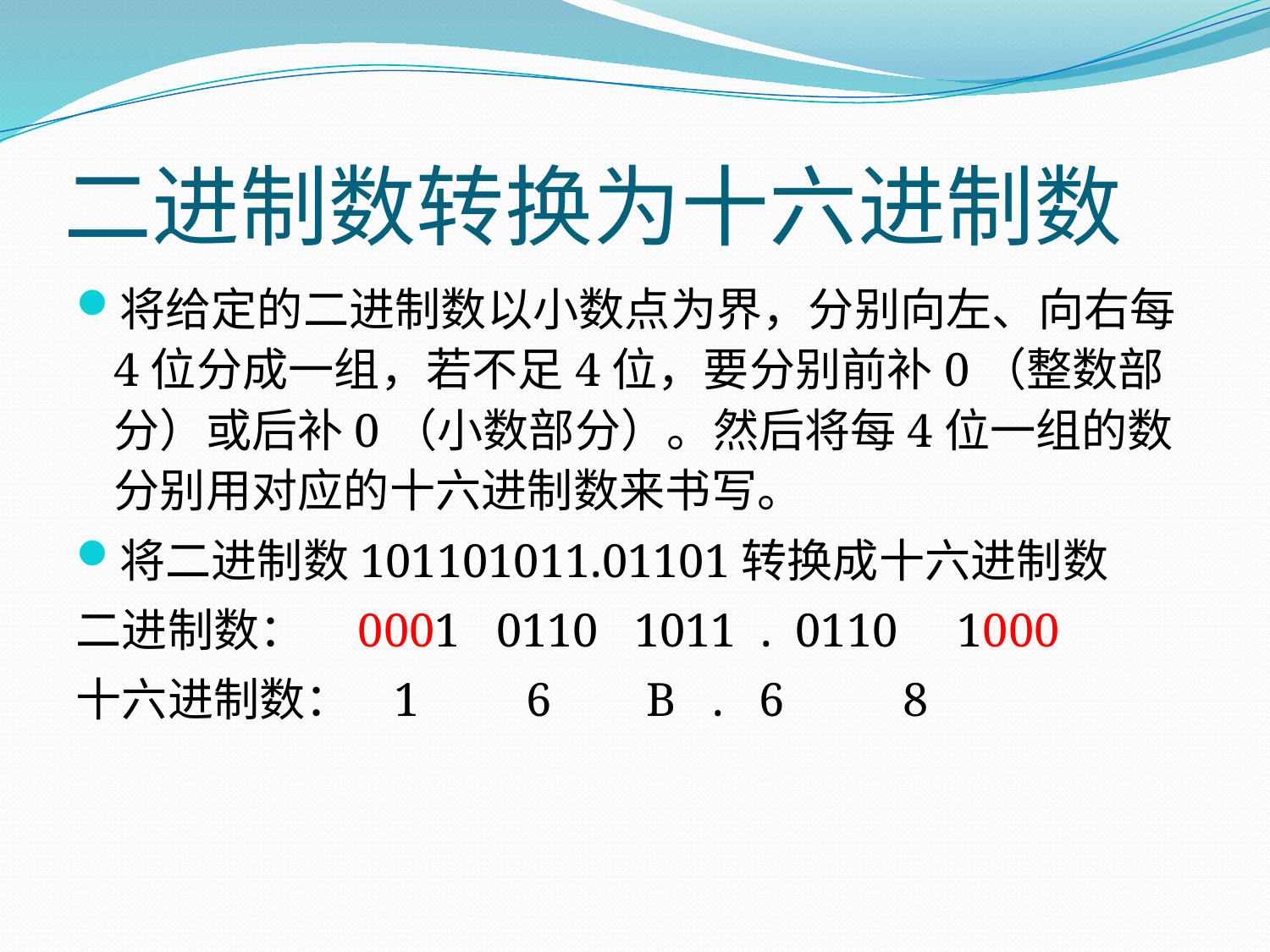

# 二进制数转换为十六进制数
将给定的二进制数以小数点为界，分别向左、向右每4位分成一组，若不足4位，要分别前补0（整数部分）或后补0（小数部分）。然后将每4位一组的数分别用对应的十六进制数来书写。
将二进制数101101011.01101转换成十六进制数
二进制数：    0001   0110   1011  .  0110     1000
十六进制数：   1         6        B   .   6          8